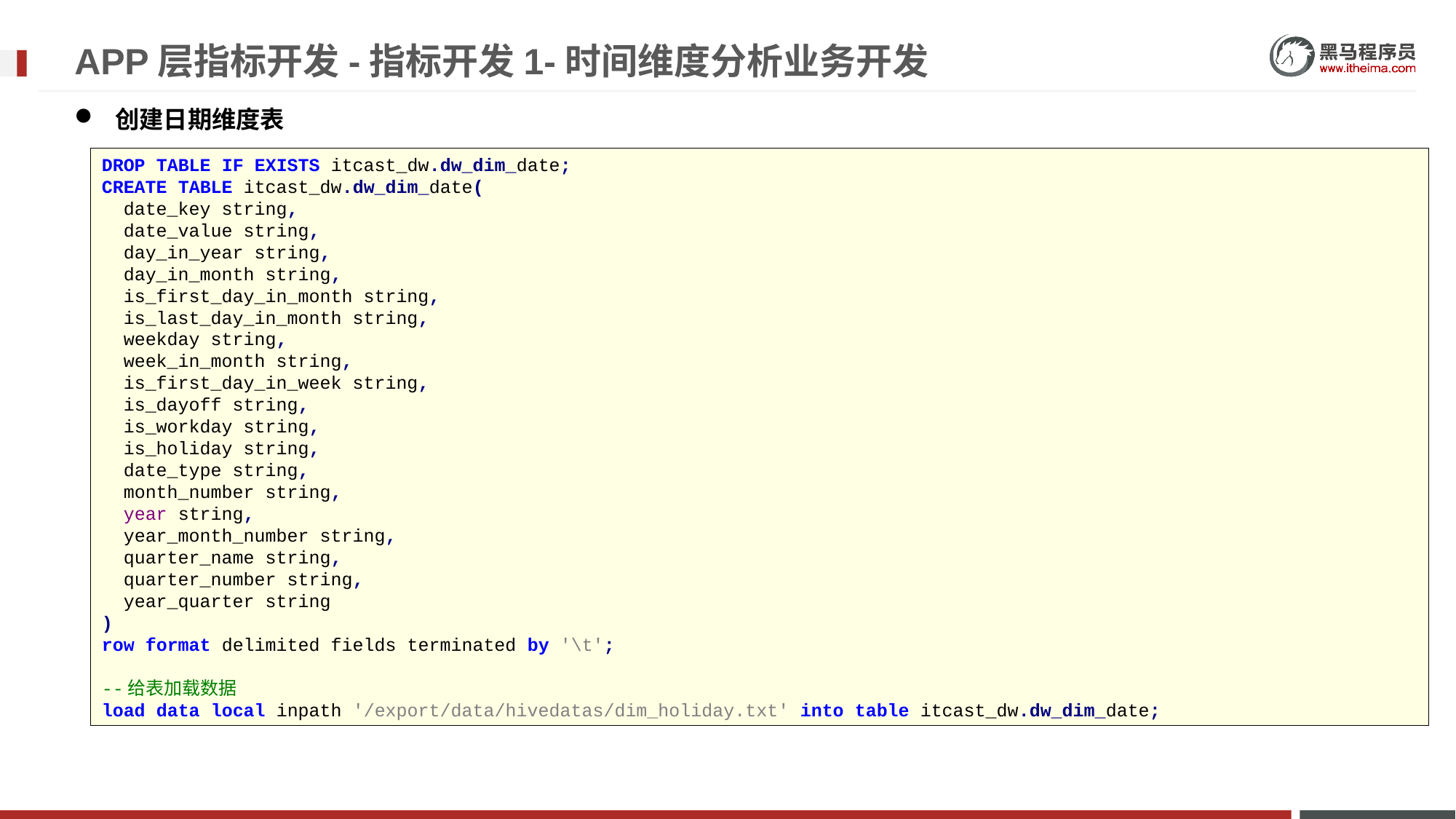

# APP层指标开发-指标开发1-时间维度分析业务开发
创建日期维度表
DROP TABLE IF EXISTS itcast_dw.dw_dim_date;
CREATE TABLE itcast_dw.dw_dim_date(
  date_key string,
  date_value string,
  day_in_year string,
  day_in_month string,
  is_first_day_in_month string,
  is_last_day_in_month string,
  weekday string,
  week_in_month string,
  is_first_day_in_week string,
  is_dayoff string,
  is_workday string,
  is_holiday string,
  date_type string,
  month_number string,
  year string,
  year_month_number string,
  quarter_name string,
  quarter_number string,
  year_quarter string
)
row format delimited fields terminated by '\t';

--给表加载数据
load data local inpath '/export/data/hivedatas/dim_holiday.txt' into table itcast_dw.dw_dim_date;